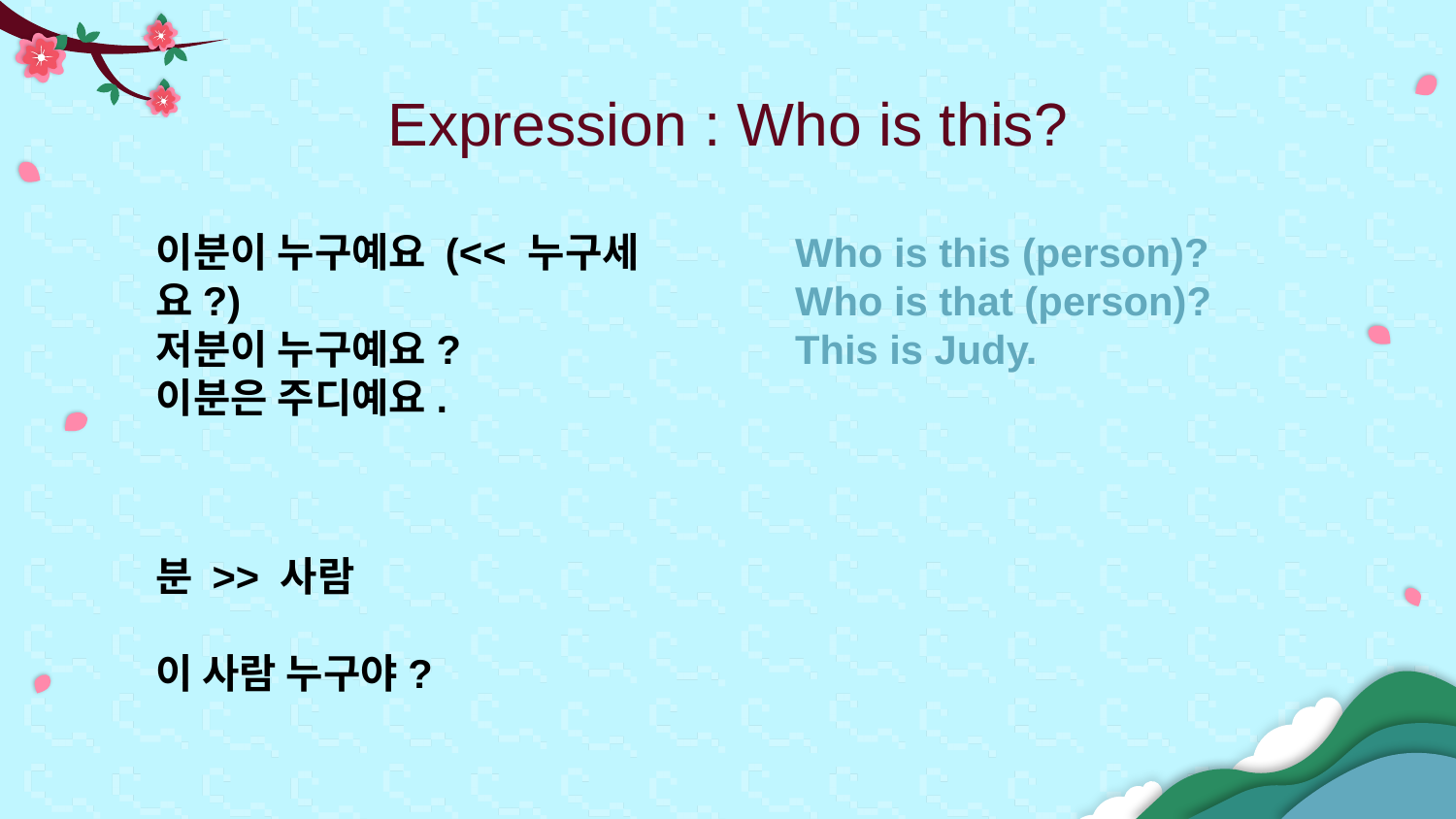

# Expression : Who is this?
이분이 누구예요 (<< 누구세요?)
저분이 누구예요?
이분은 주디예요.
Who is this (person)?
Who is that (person)?
This is Judy.
분 >> 사람

이 사람 누구야?